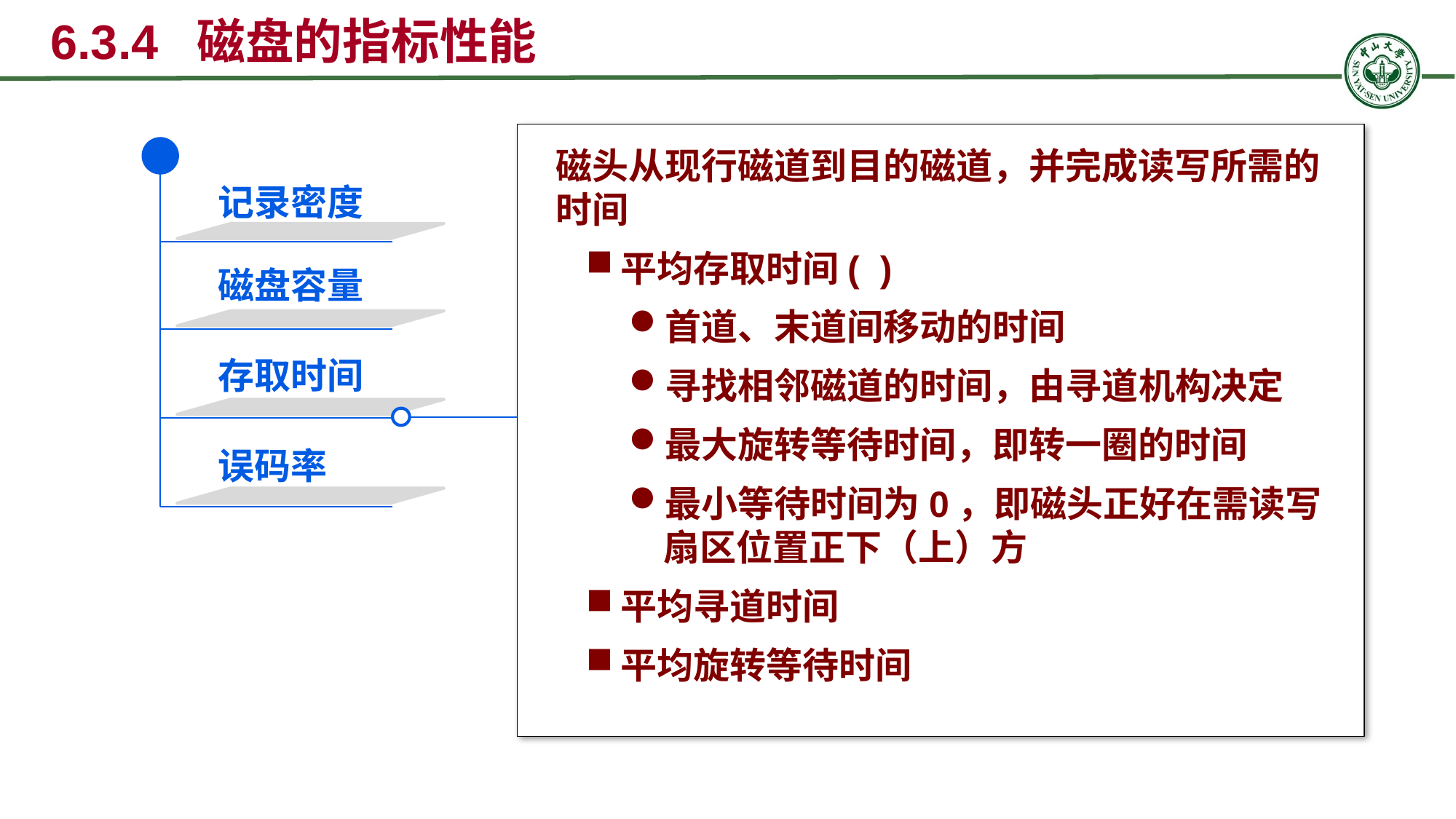

6.3.4  磁盘的指标性能

磁头从现行磁道到目的磁道，并完成读写所需的时间
平均存取时间(  )
首道、末道间移动的时间
寻找相邻磁道的时间，由寻道机构决定
最大旋转等待时间，即转一圈的时间
最小等待时间为0，即磁头正好在需读写扇区位置正下（上）方
平均寻道时间
平均旋转等待时间
记录密度

磁盘容量

存取时间

误码率